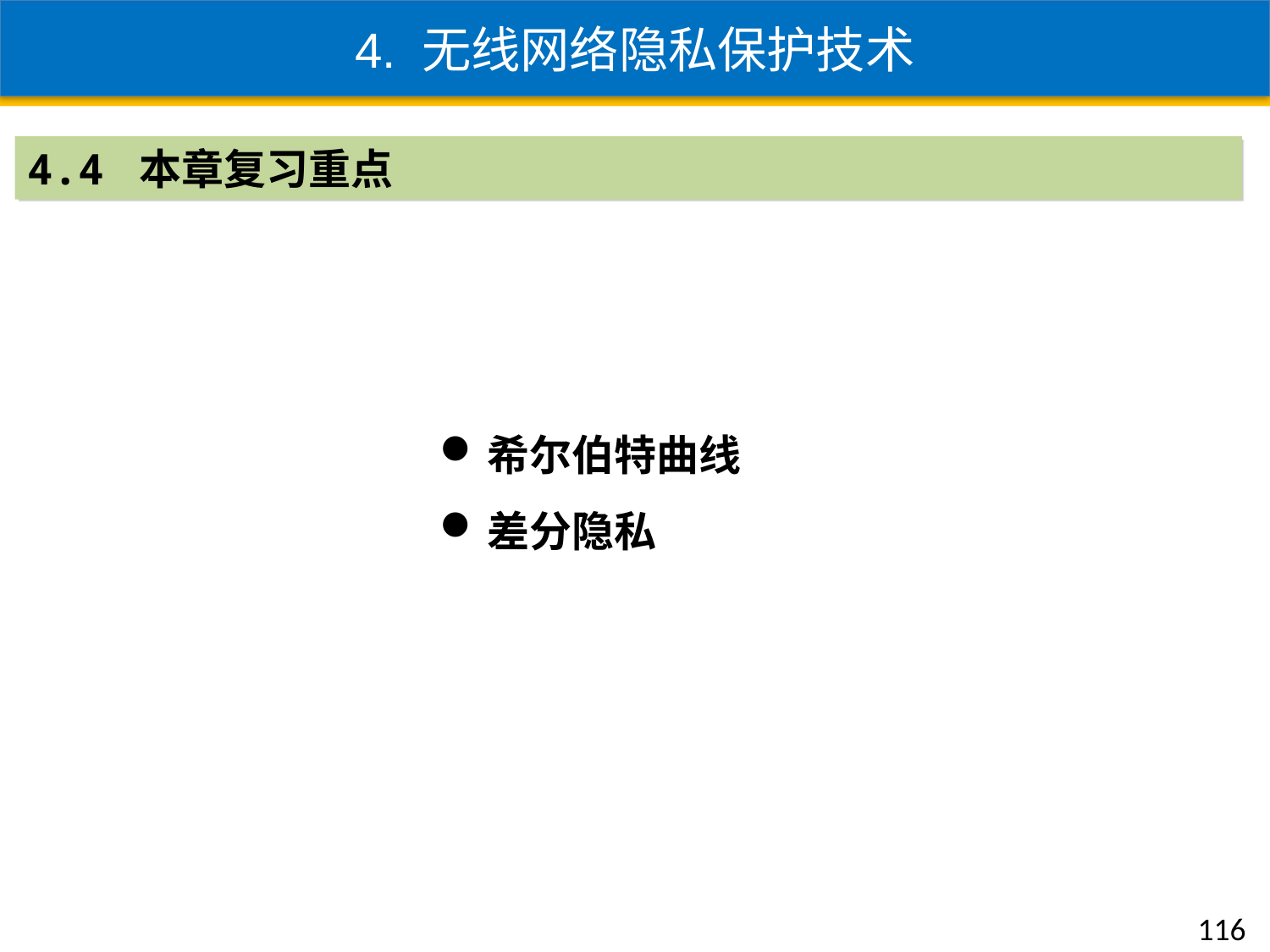

4. 无线网络隐私保护技术
4.4 本章复习重点
希尔伯特曲线
差分隐私
116